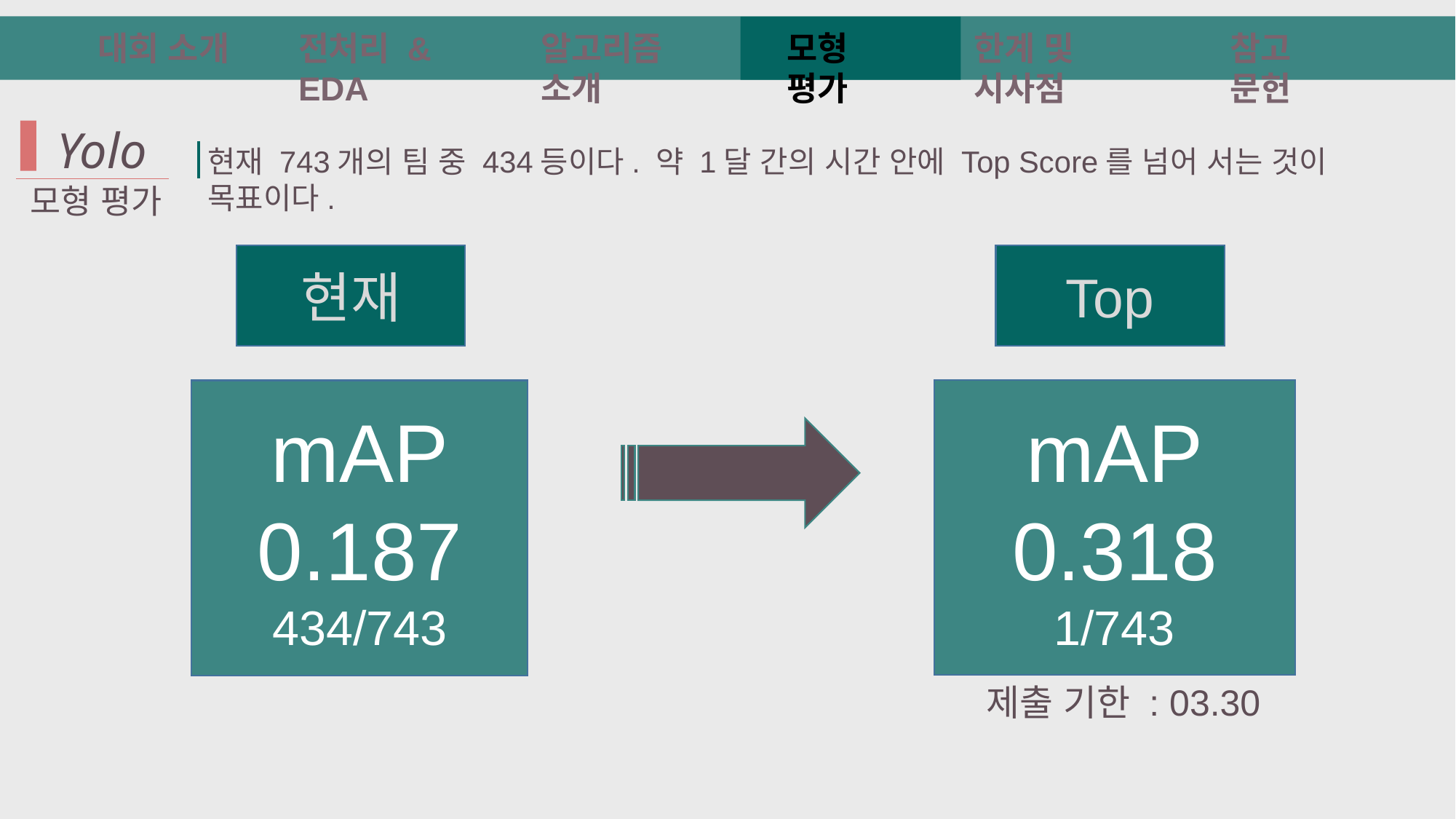

알고리즘 소개
대회 소개
전처리 & EDA
모형 평가
한계 및 시사점
참고 문헌
  Yolo

모형 평가

현재 743개의 팀 중 434등이다. 약 1달 간의 시간 안에 Top Score를 넘어 서는 것이 목표이다.
현재
Top
mAP
0.318
1/743
mAP
0.187
434/743

제출 기한 : 03.30